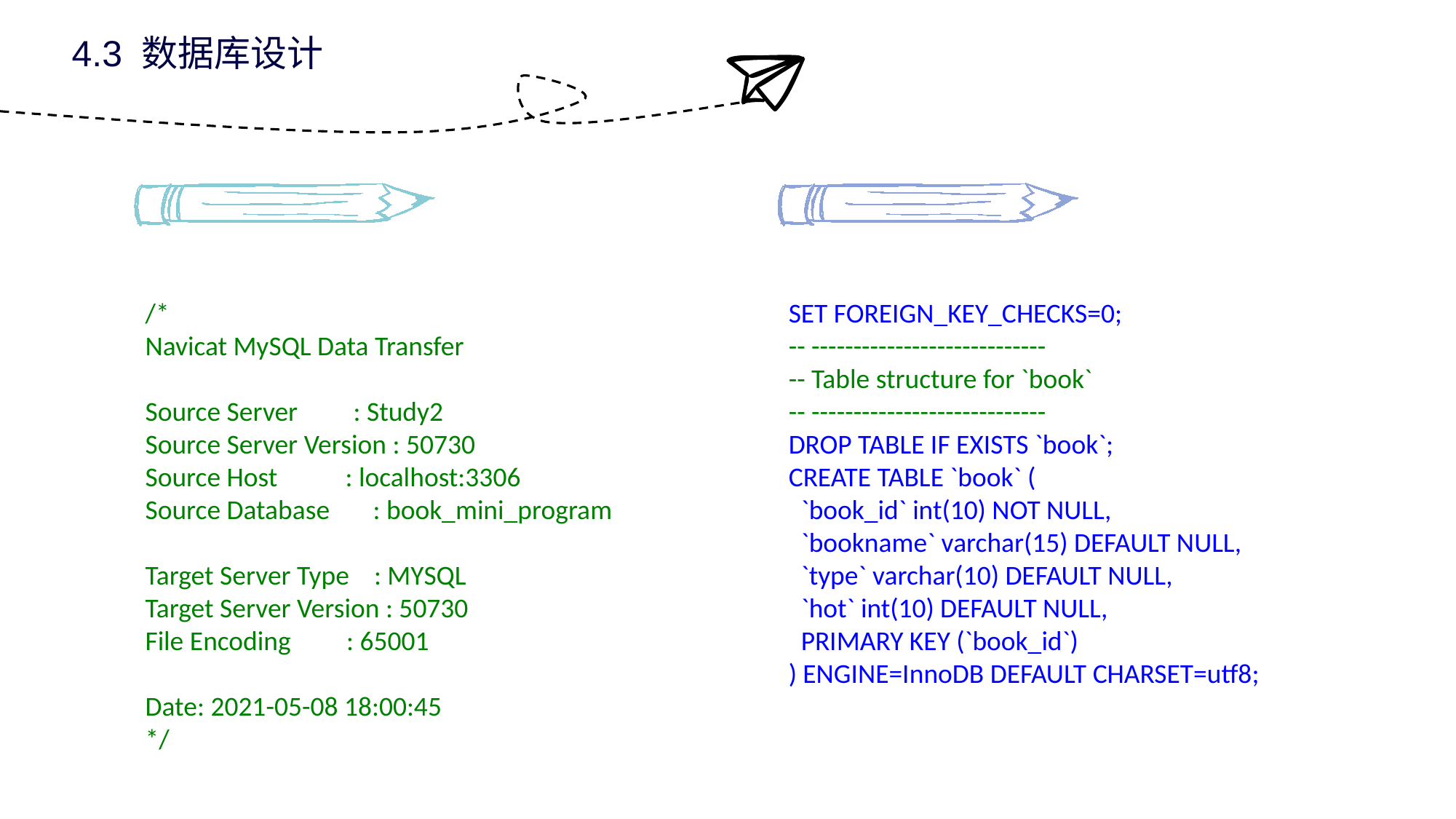

4.3 数据库设计

/*
Navicat MySQL Data Transfer

Source Server         : Study2
Source Server Version : 50730
Source Host           : localhost:3306
Source Database       : book_mini_program

Target Server Type    : MYSQL
Target Server Version : 50730
File Encoding         : 65001

Date: 2021-05-08 18:00:45
*/

SET FOREIGN_KEY_CHECKS=0;
-- ----------------------------
-- Table structure for `book`
-- ----------------------------
DROP TABLE IF EXISTS `book`;
CREATE TABLE `book` (
  `book_id` int(10) NOT NULL,
  `bookname` varchar(15) DEFAULT NULL,
  `type` varchar(10) DEFAULT NULL,
  `hot` int(10) DEFAULT NULL,
  PRIMARY KEY (`book_id`)
) ENGINE=InnoDB DEFAULT CHARSET=utf8;